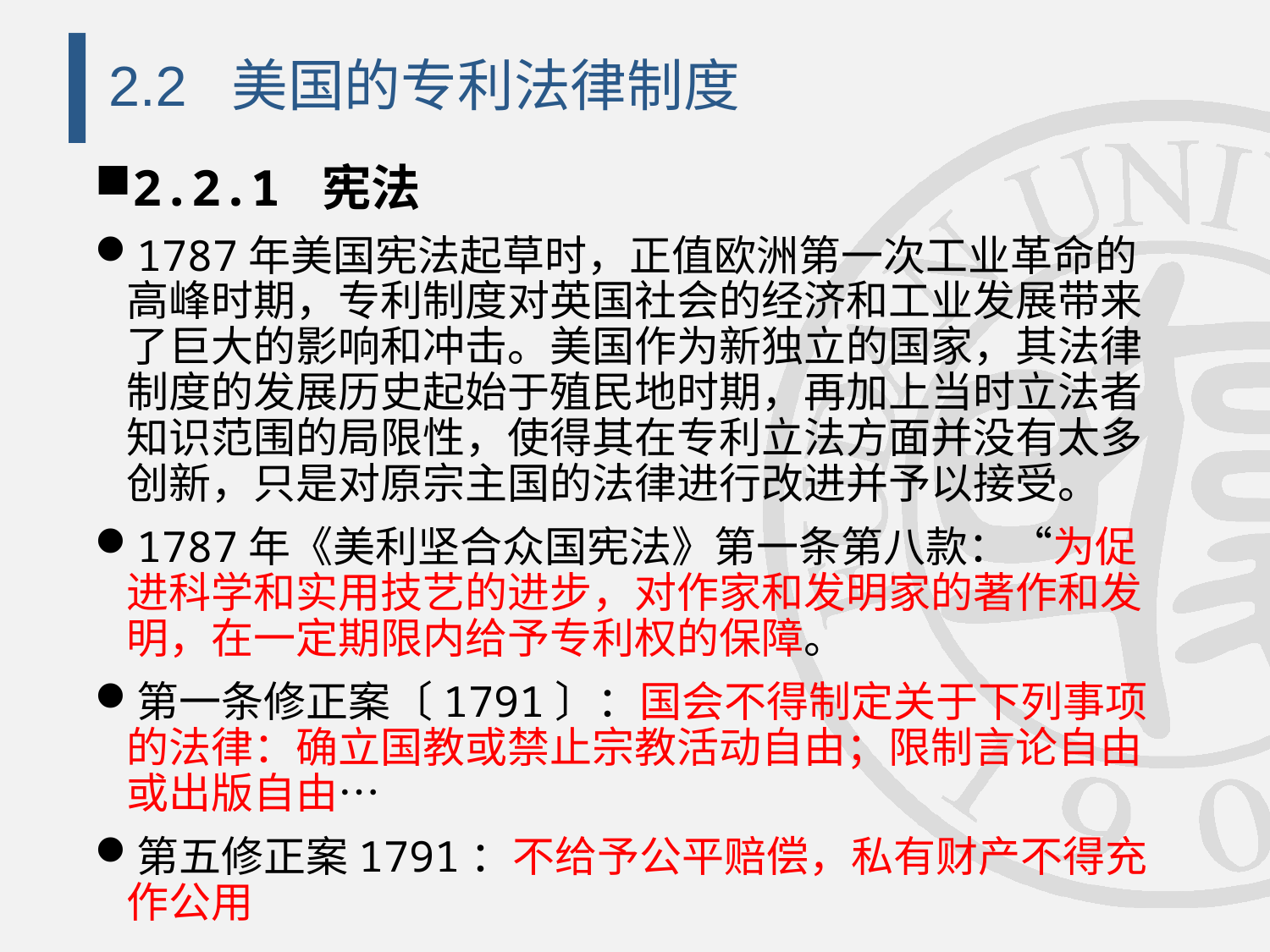

# 2.2  美国的专利法律制度
2.2.1 宪法
1787年美国宪法起草时，正值欧洲第一次工业革命的高峰时期，专利制度对英国社会的经济和工业发展带来了巨大的影响和冲击。美国作为新独立的国家，其法律制度的发展历史起始于殖民地时期，再加上当时立法者知识范围的局限性，使得其在专利立法方面并没有太多创新，只是对原宗主国的法律进行改进并予以接受。
1787年《美利坚合众国宪法》第一条第八款：“为促进科学和实用技艺的进步，对作家和发明家的著作和发明，在一定期限内给予专利权的保障。
第一条修正案〔1791〕：国会不得制定关于下列事项的法律：确立国教或禁止宗教活动自由；限制言论自由或出版自由…
第五修正案1791：不给予公平赔偿，私有财产不得充作公用